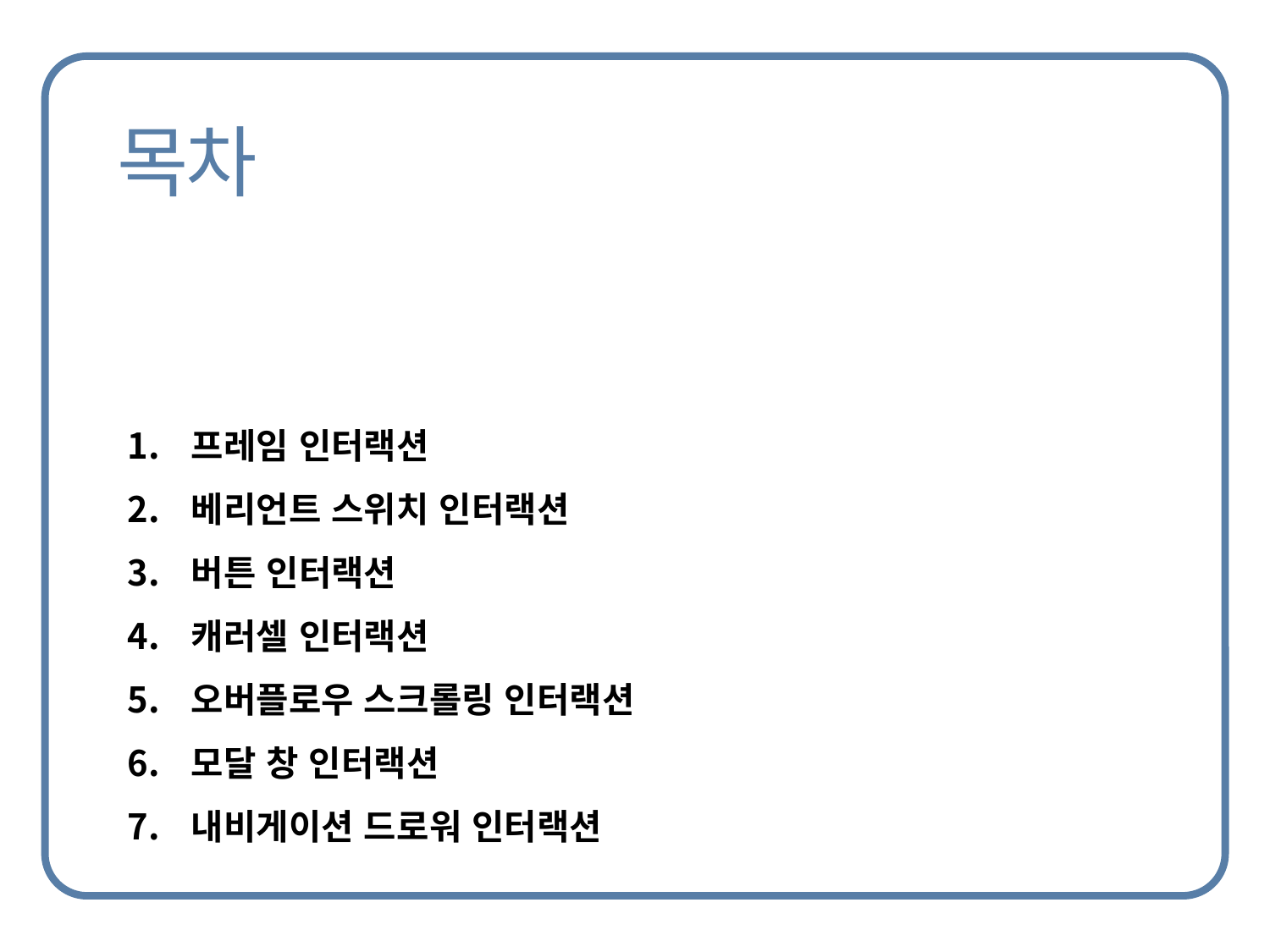

프레임 인터랙션
베리언트 스위치 인터랙션
버튼 인터랙션
캐러셀 인터랙션
오버플로우 스크롤링 인터랙션
모달 창 인터랙션
내비게이션 드로워 인터랙션